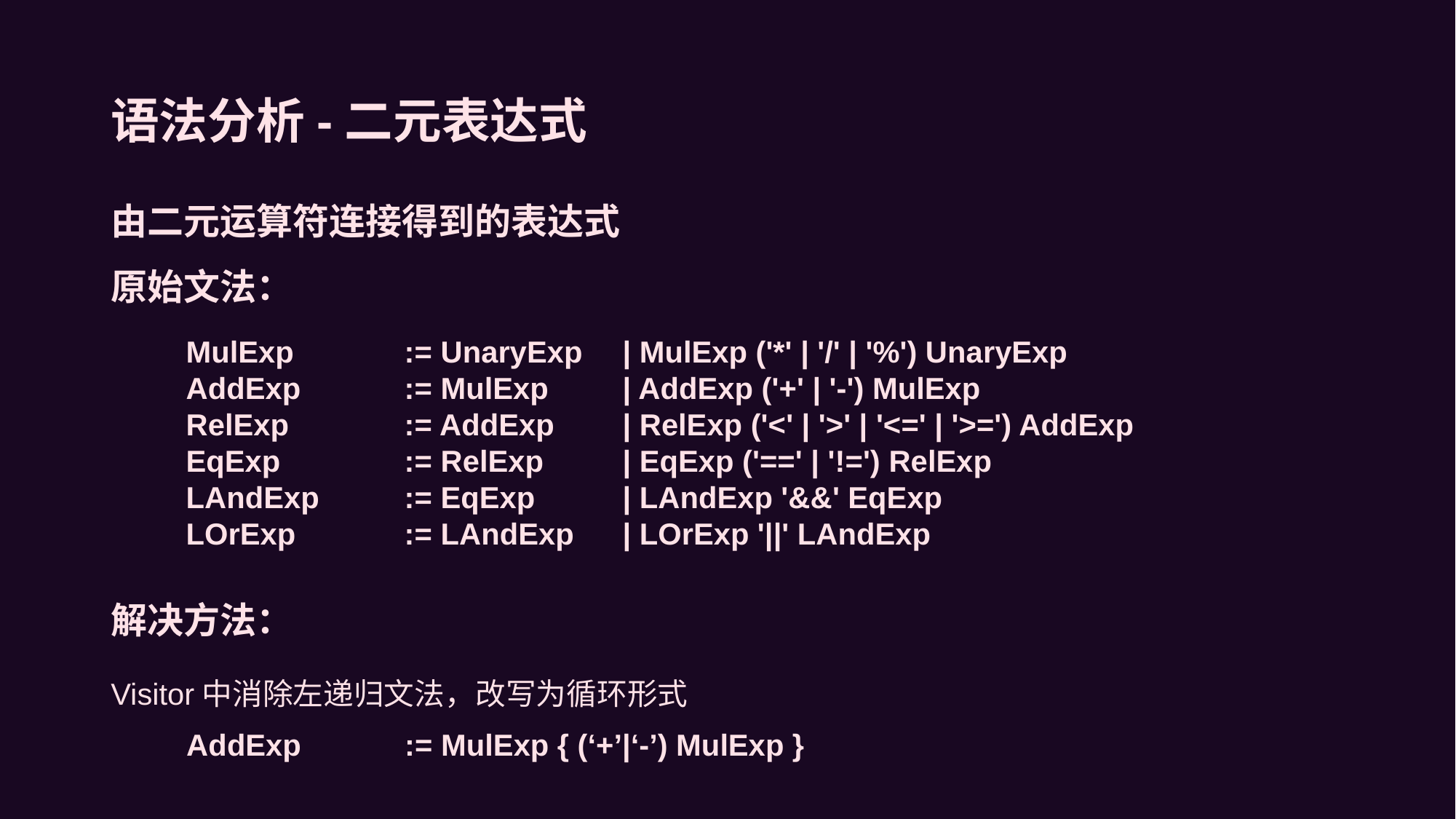

语法分析-二元表达式
由二元运算符连接得到的表达式
原始文法：
MulExp		:= UnaryExp	| MulExp ('*' | '/' | '%') UnaryExp
AddExp	:= MulExp	| AddExp ('+' | '-') MulExp
RelExp		:= AddExp	| RelExp ('<' | '>' | '<=' | '>=') AddExp
EqExp		:= RelExp	| EqExp ('==' | '!=') RelExp
LAndExp  	:= EqExp	| LAndExp '&&' EqExp
LOrExp   	:= LAndExp	| LOrExp '||' LAndExp
解决方法：
Visitor中消除左递归文法，改写为循环形式
AddExp 	:= MulExp { (‘+’|‘-’) MulExp }